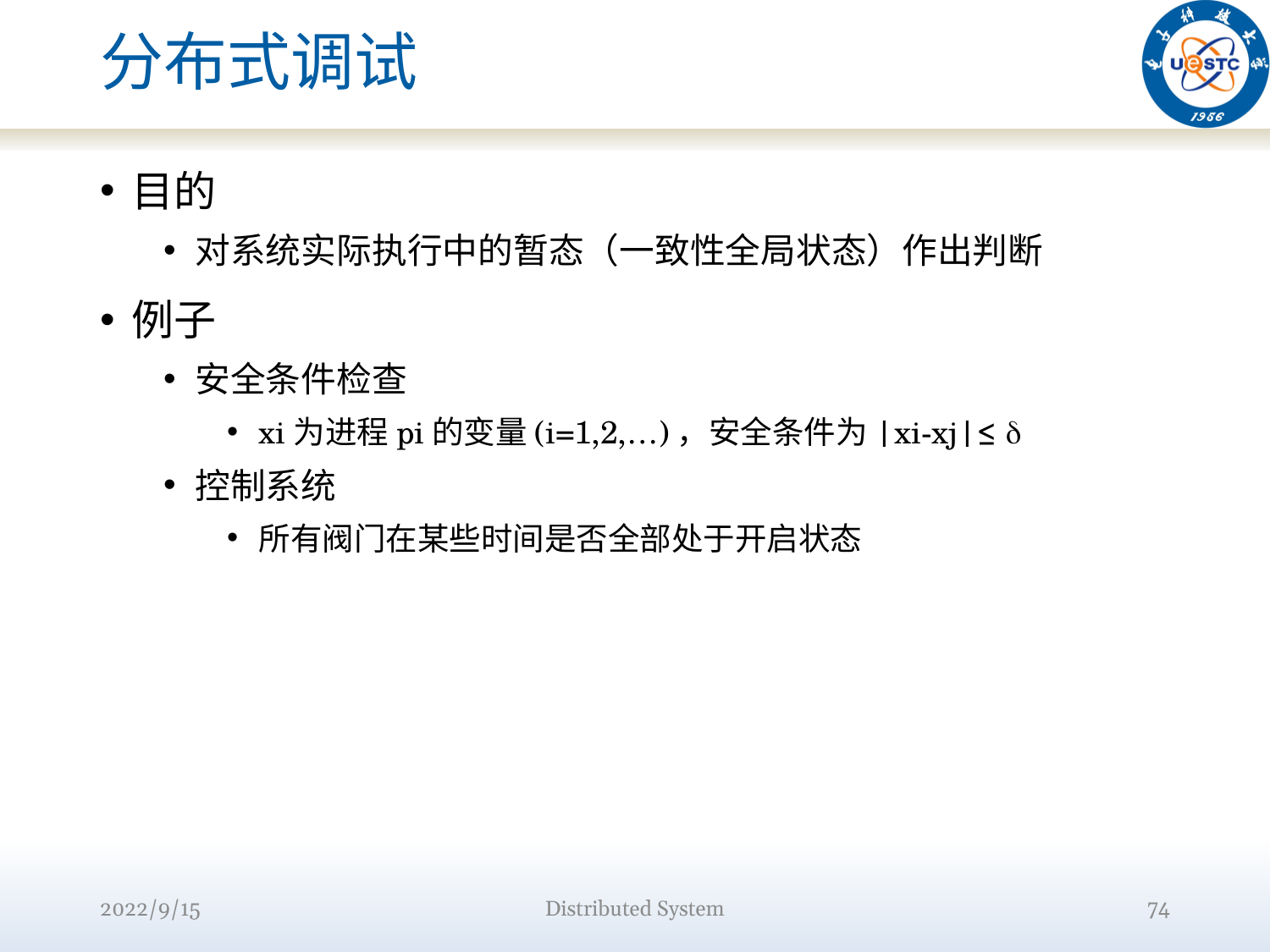

# 分布式调试
目的
对系统实际执行中的暂态（一致性全局状态）作出判断
例子
安全条件检查
xi为进程pi的变量(i=1,2,…)，安全条件为|xi-xj|≤ δ
控制系统
所有阀门在某些时间是否全部处于开启状态
2022/9/15
Distributed System
74